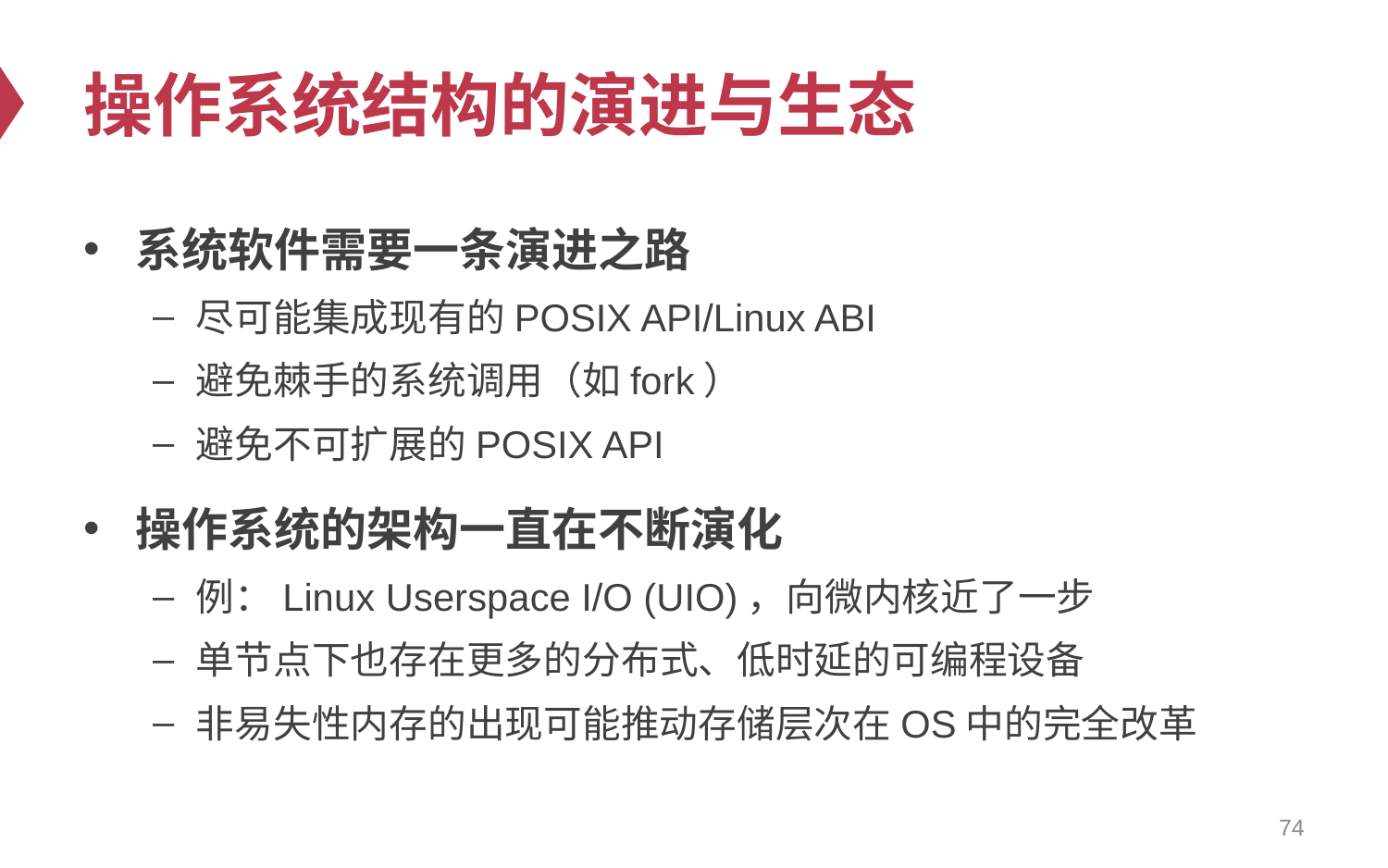

# 操作系统结构的演进与生态
系统软件需要一条演进之路
尽可能集成现有的POSIX API/Linux ABI
避免棘手的系统调用（如fork）
避免不可扩展的POSIX API
操作系统的架构一直在不断演化
例：Linux Userspace I/O (UIO)，向微内核近了一步
单节点下也存在更多的分布式、低时延的可编程设备
非易失性内存的出现可能推动存储层次在OS中的完全改革
74